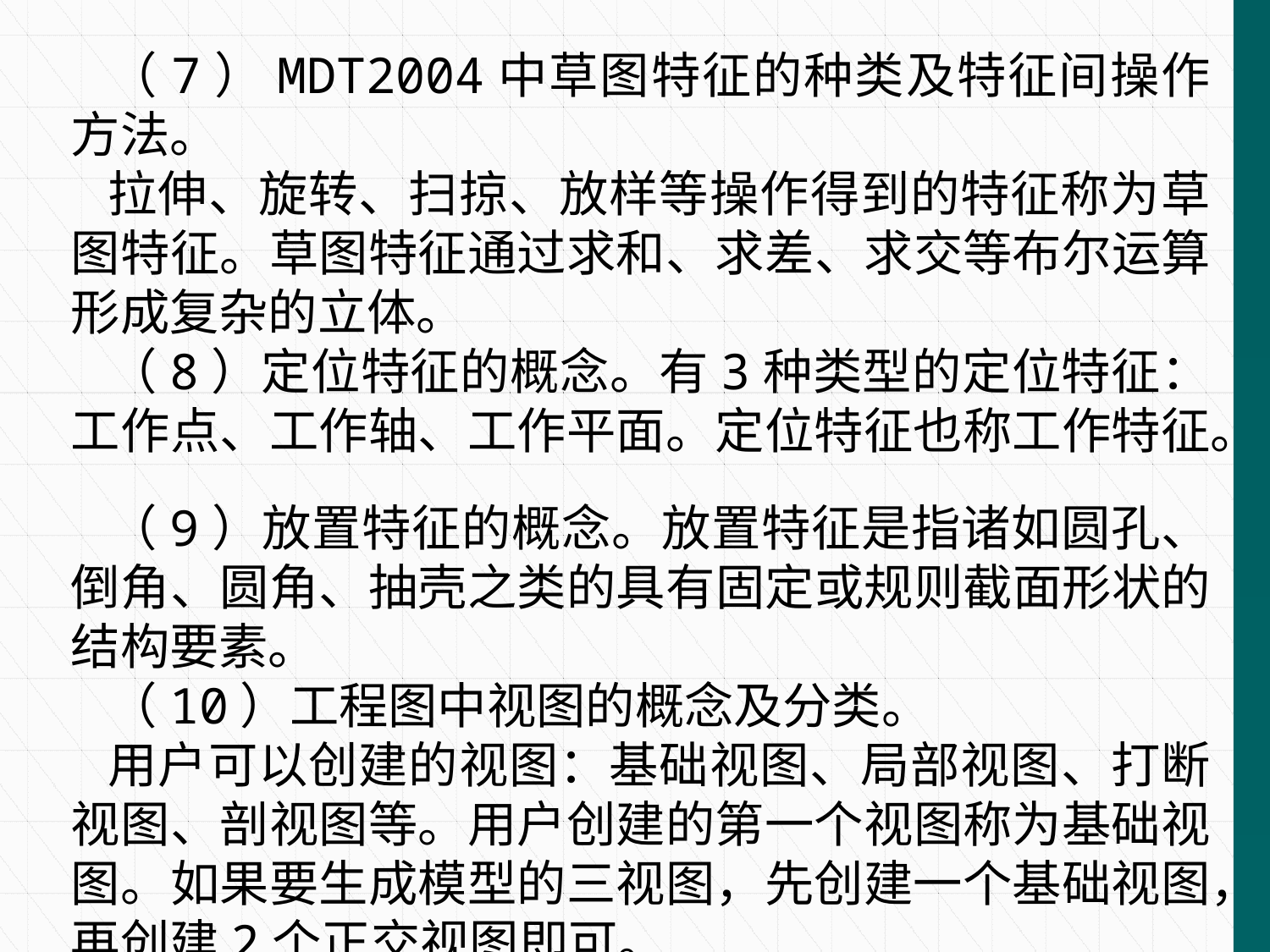

（7）MDT2004中草图特征的种类及特征间操作方法。
拉伸、旋转、扫掠、放样等操作得到的特征称为草图特征。草图特征通过求和、求差、求交等布尔运算形成复杂的立体。
（8）定位特征的概念。有3种类型的定位特征：工作点、工作轴、工作平面。定位特征也称工作特征。

（9）放置特征的概念。放置特征是指诸如圆孔、倒角、圆角、抽壳之类的具有固定或规则截面形状的结构要素。
（10）工程图中视图的概念及分类。
用户可以创建的视图：基础视图、局部视图、打断视图、剖视图等。用户创建的第一个视图称为基础视图。如果要生成模型的三视图，先创建一个基础视图，再创建2个正交视图即可。